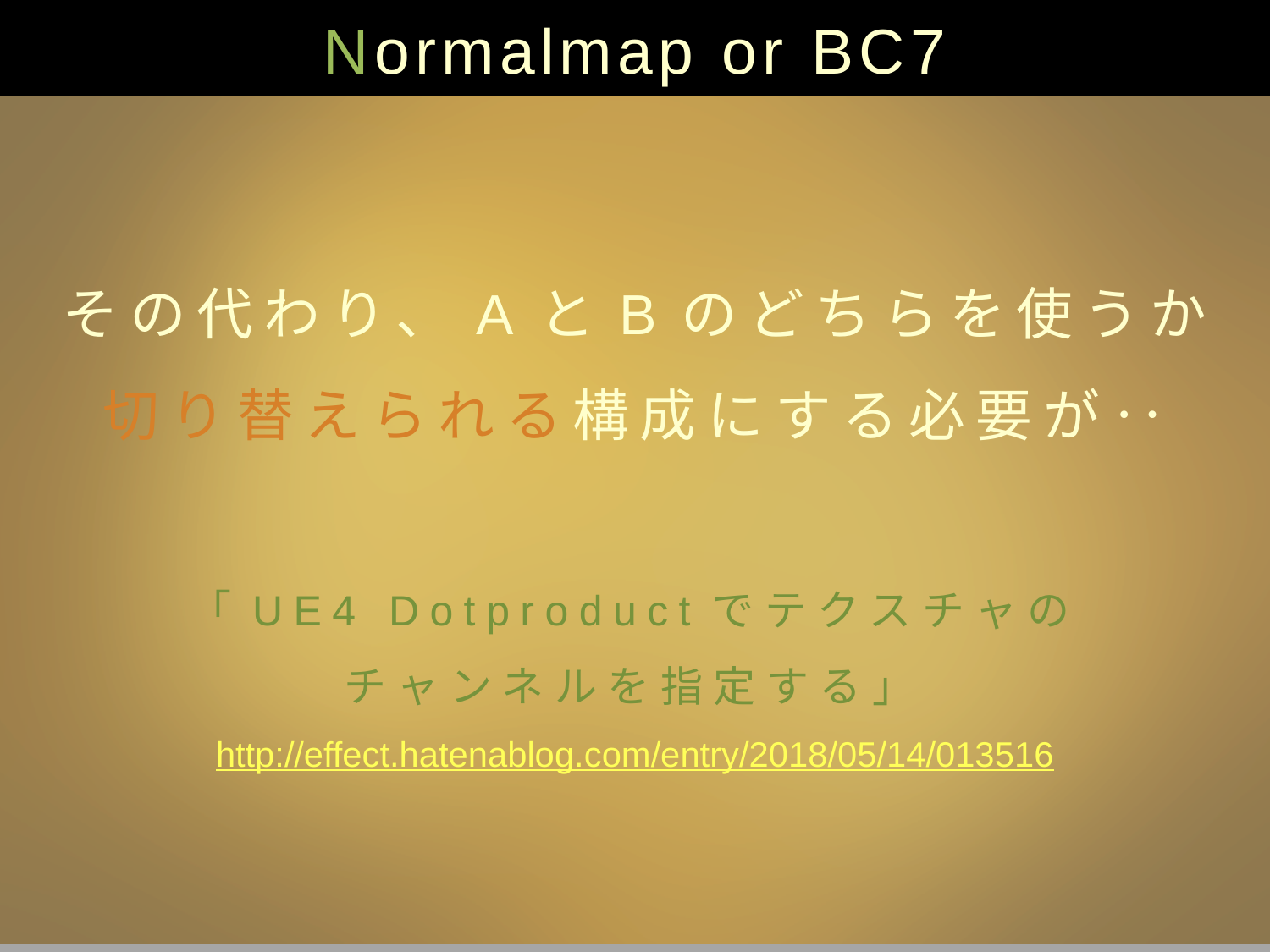

Normalmap or BC7
その代わり、AとBのどちらを使うか
切り替えられる構成にする必要が‥
「UE4 Dotproductでテクスチャの
チャンネルを指定する」
http://effect.hatenablog.com/entry/2018/05/14/013516